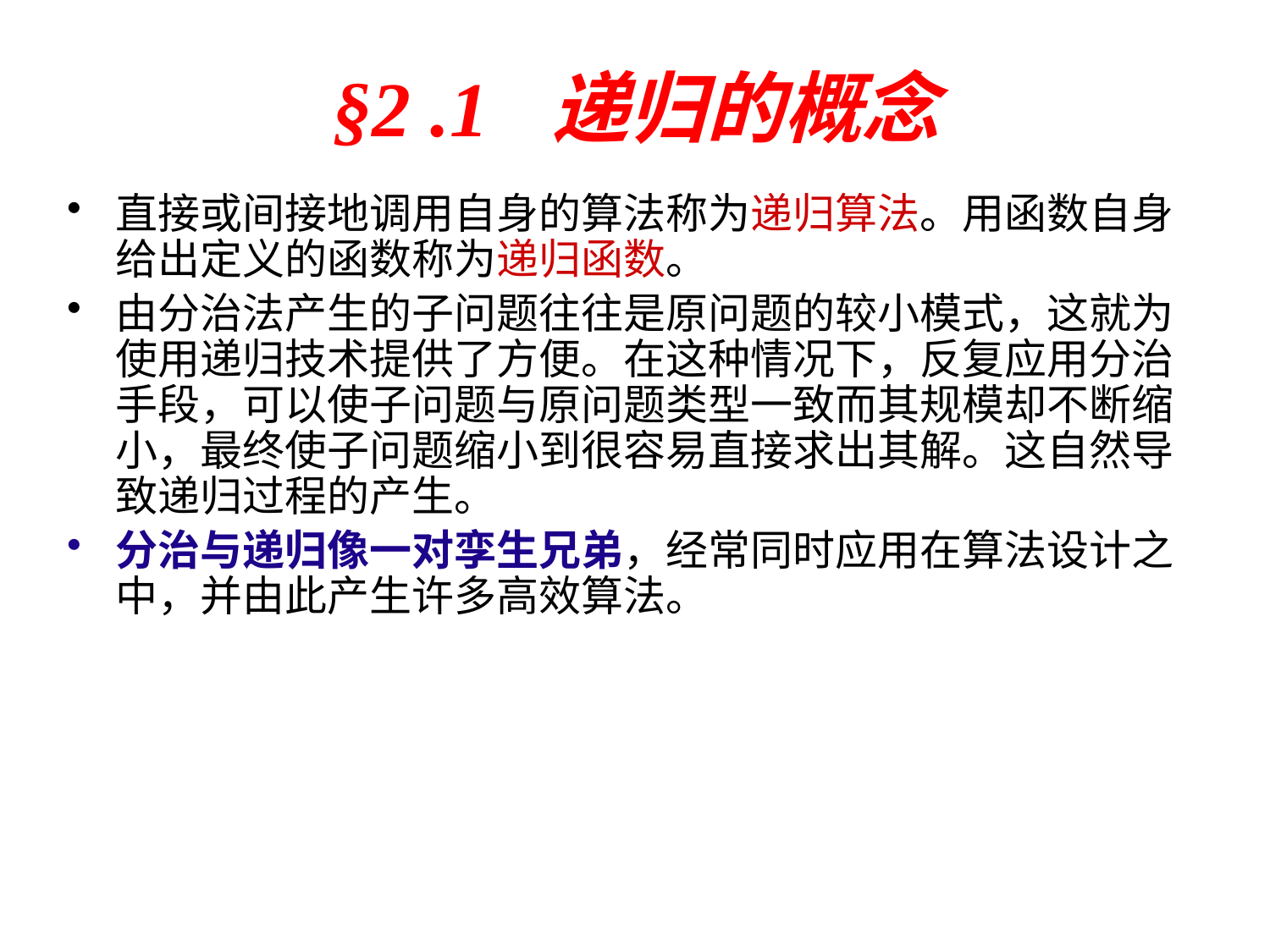

# §2 .1  递归的概念
直接或间接地调用自身的算法称为递归算法。用函数自身给出定义的函数称为递归函数。
由分治法产生的子问题往往是原问题的较小模式，这就为使用递归技术提供了方便。在这种情况下，反复应用分治手段，可以使子问题与原问题类型一致而其规模却不断缩小，最终使子问题缩小到很容易直接求出其解。这自然导致递归过程的产生。
分治与递归像一对孪生兄弟，经常同时应用在算法设计之中，并由此产生许多高效算法。